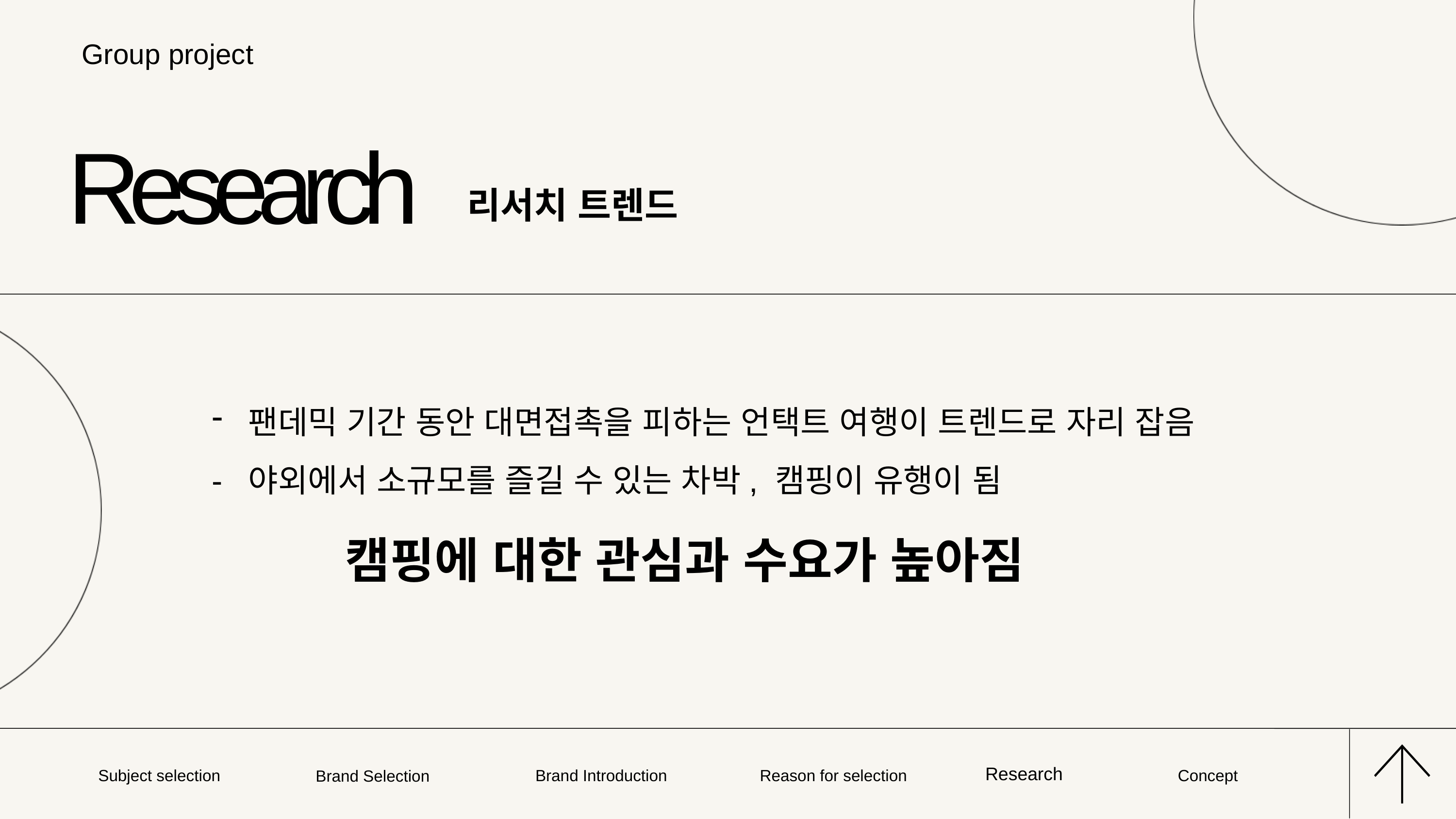

Group project
Research
리서치 트렌드

팬데믹 기간 동안 대면접촉을 피하는 언택트 여행이 트렌드로 자리 잡음

-  야외에서 소규모를 즐길 수 있는 차박, 캠핑이 유행이 됨
캠핑에 대한 관심과 수요가 높아짐

Subject selection
Brand Introduction
Reason for selection
Research
Concept
Brand Selection